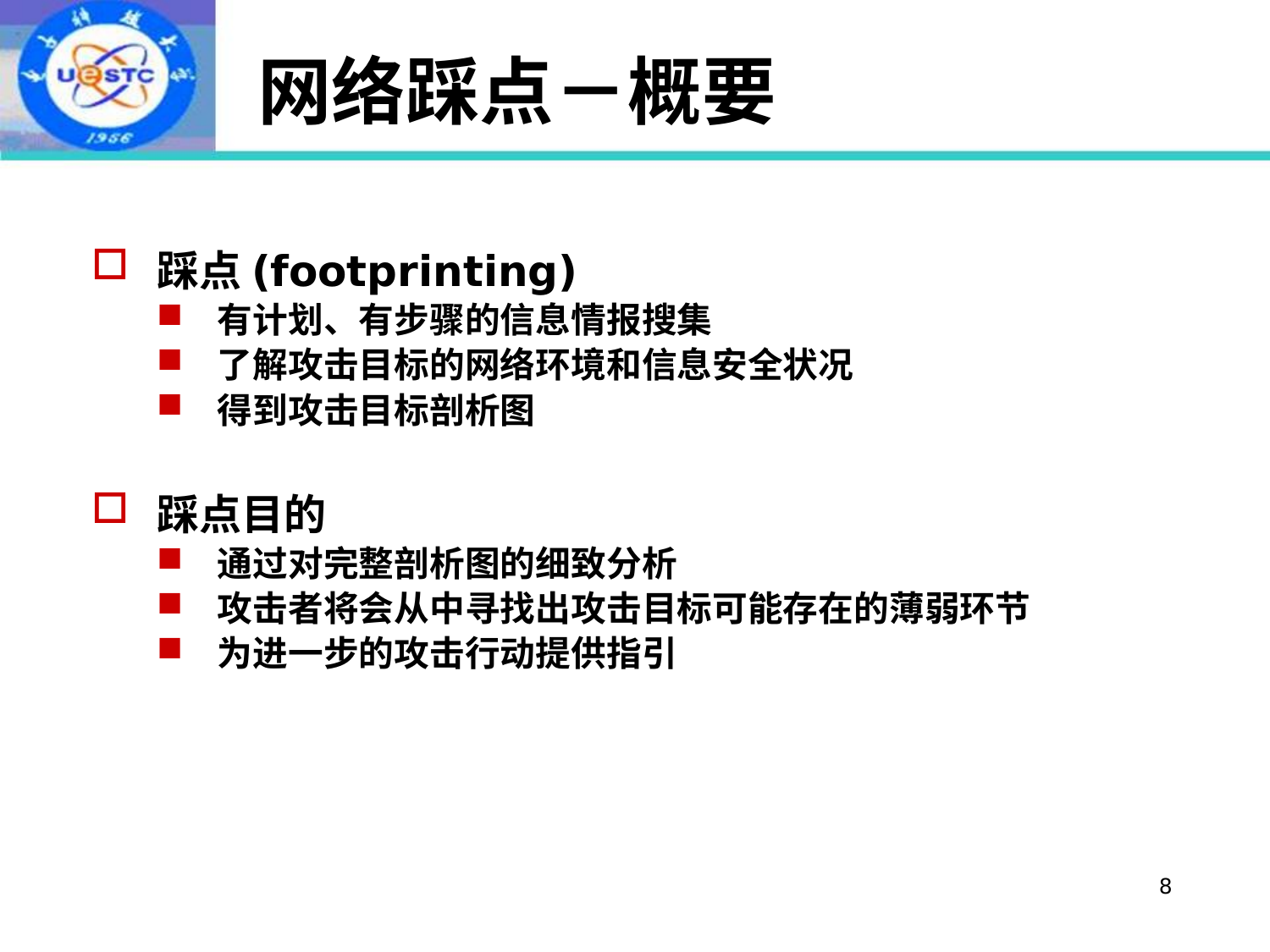

# 网络踩点－概要
踩点(footprinting)
有计划、有步骤的信息情报搜集
了解攻击目标的网络环境和信息安全状况
得到攻击目标剖析图

踩点目的
通过对完整剖析图的细致分析
攻击者将会从中寻找出攻击目标可能存在的薄弱环节
为进一步的攻击行动提供指引
8